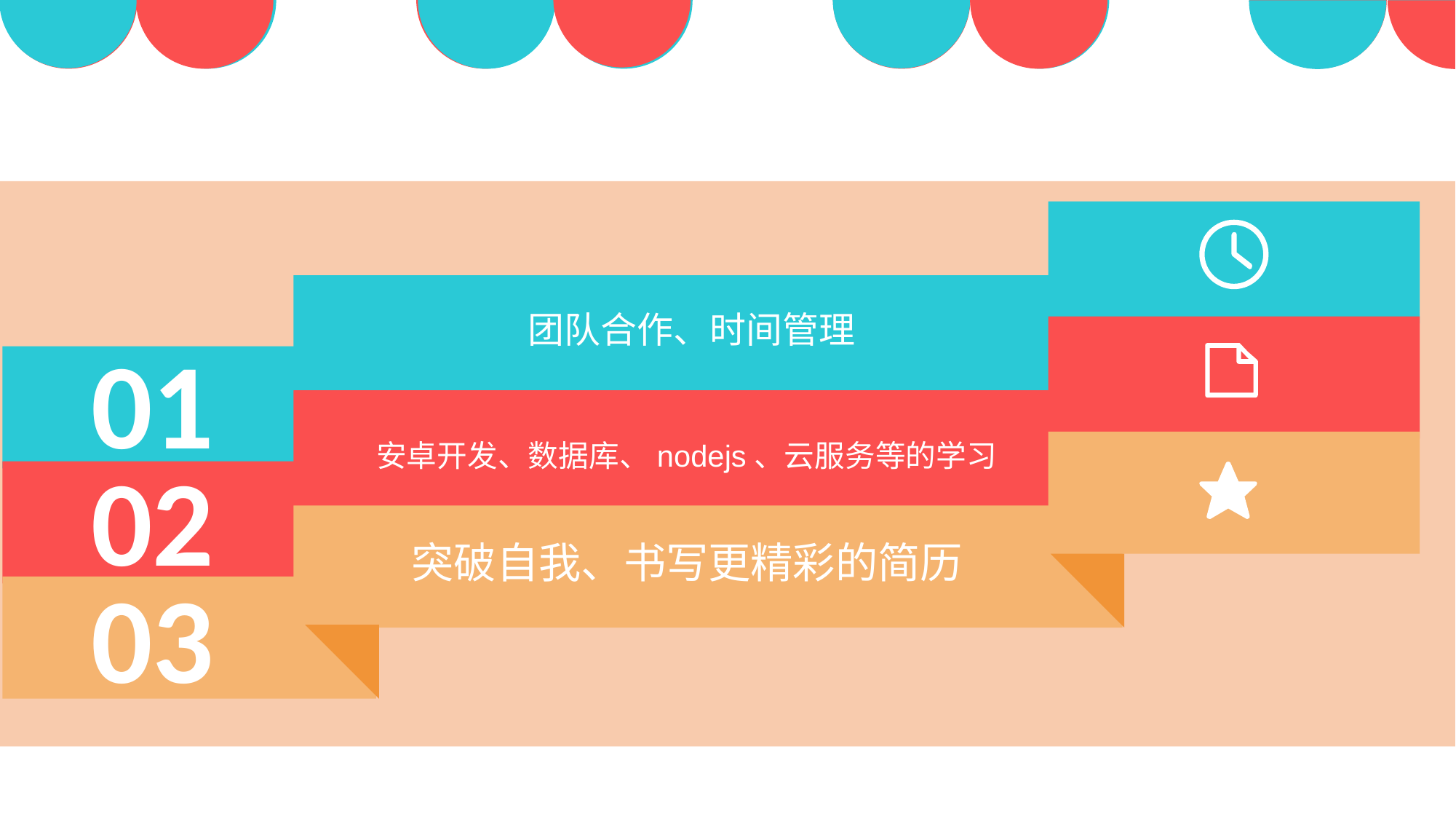

团队合作、时间管理

01

安卓开发、数据库、nodejs、云服务等的学习

02

突破自我、书写更精彩的简历

03